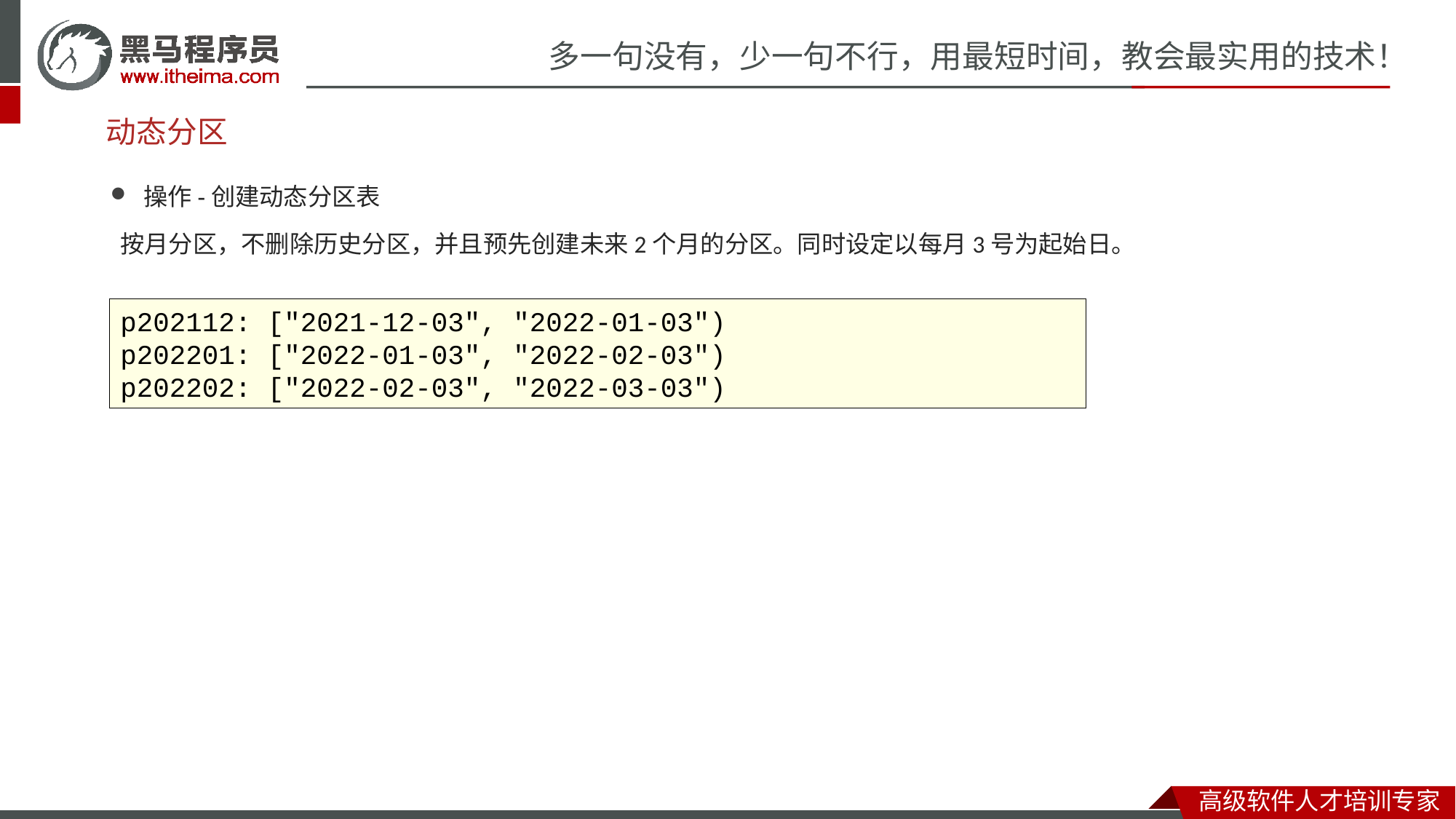

# 动态分区
操作-创建动态分区表
按月分区，不删除历史分区，并且预先创建未来2个月的分区。同时设定以每月3号为起始日。
p202112: ["2021-12-03", "2022-01-03")
p202201: ["2022-01-03", "2022-02-03")
p202202: ["2022-02-03", "2022-03-03")